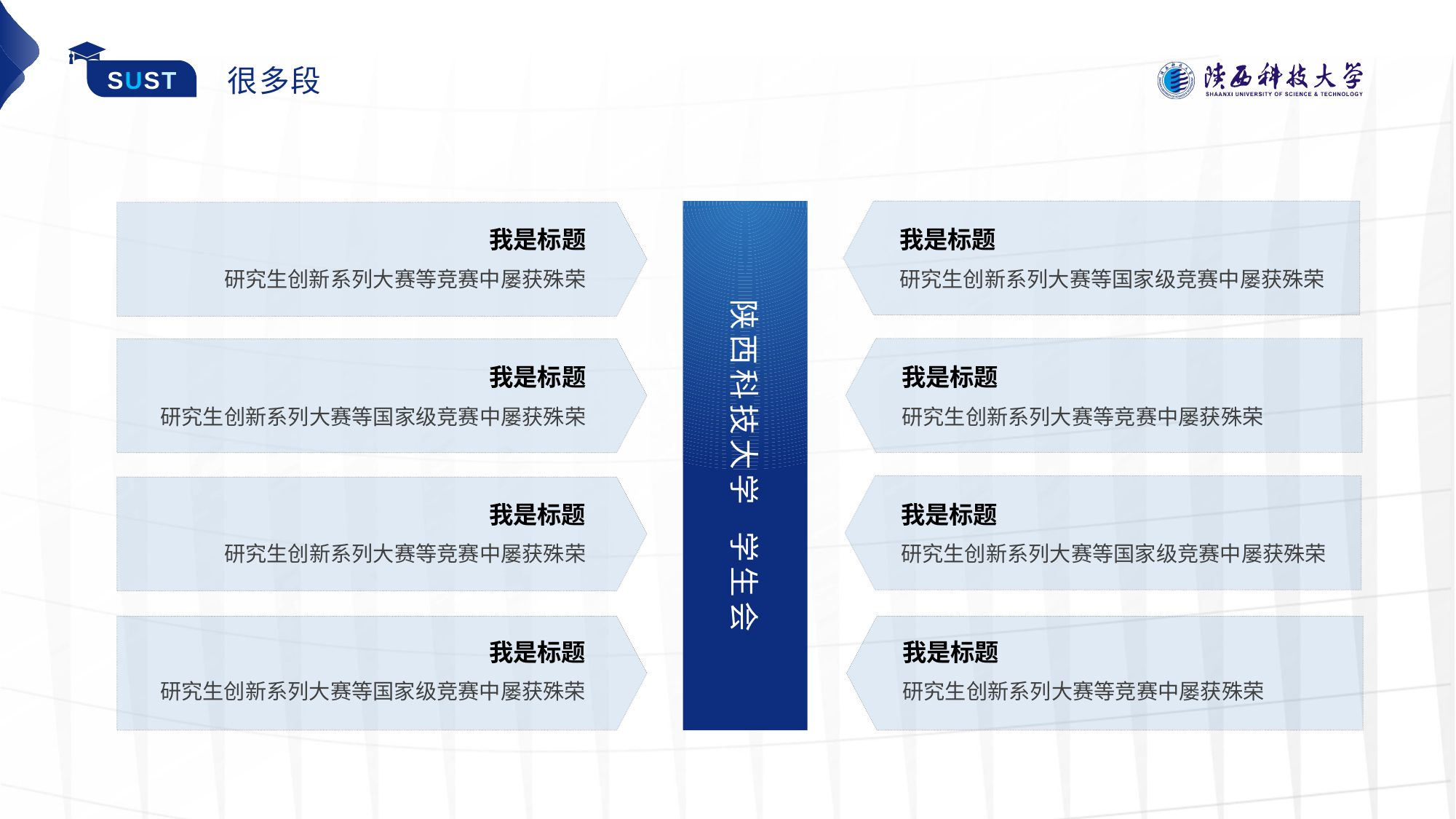

很多段
陕西科技大学  学生会

我是标题
研究生创新系列大赛等竞赛中屡获殊荣
我是标题
研究生创新系列大赛等国家级竞赛中屡获殊荣

我是标题
研究生创新系列大赛等国家级竞赛中屡获殊荣
我是标题
研究生创新系列大赛等竞赛中屡获殊荣

我是标题
研究生创新系列大赛等竞赛中屡获殊荣
我是标题
研究生创新系列大赛等国家级竞赛中屡获殊荣

我是标题
研究生创新系列大赛等国家级竞赛中屡获殊荣
我是标题
研究生创新系列大赛等竞赛中屡获殊荣